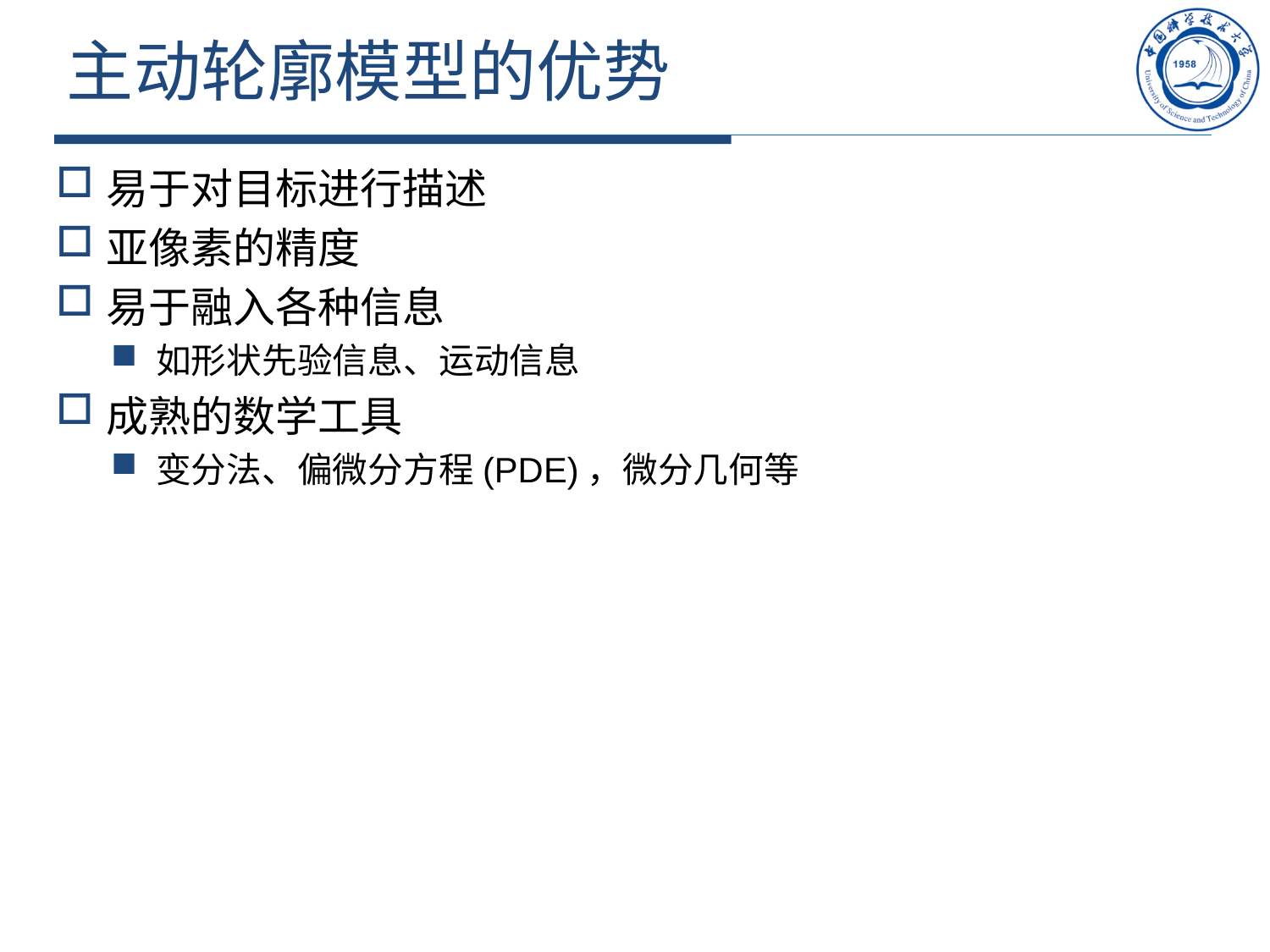

# 主动轮廓模型的优势
易于对目标进行描述
亚像素的精度
易于融入各种信息
如形状先验信息、运动信息
成熟的数学工具
变分法、偏微分方程(PDE)，微分几何等